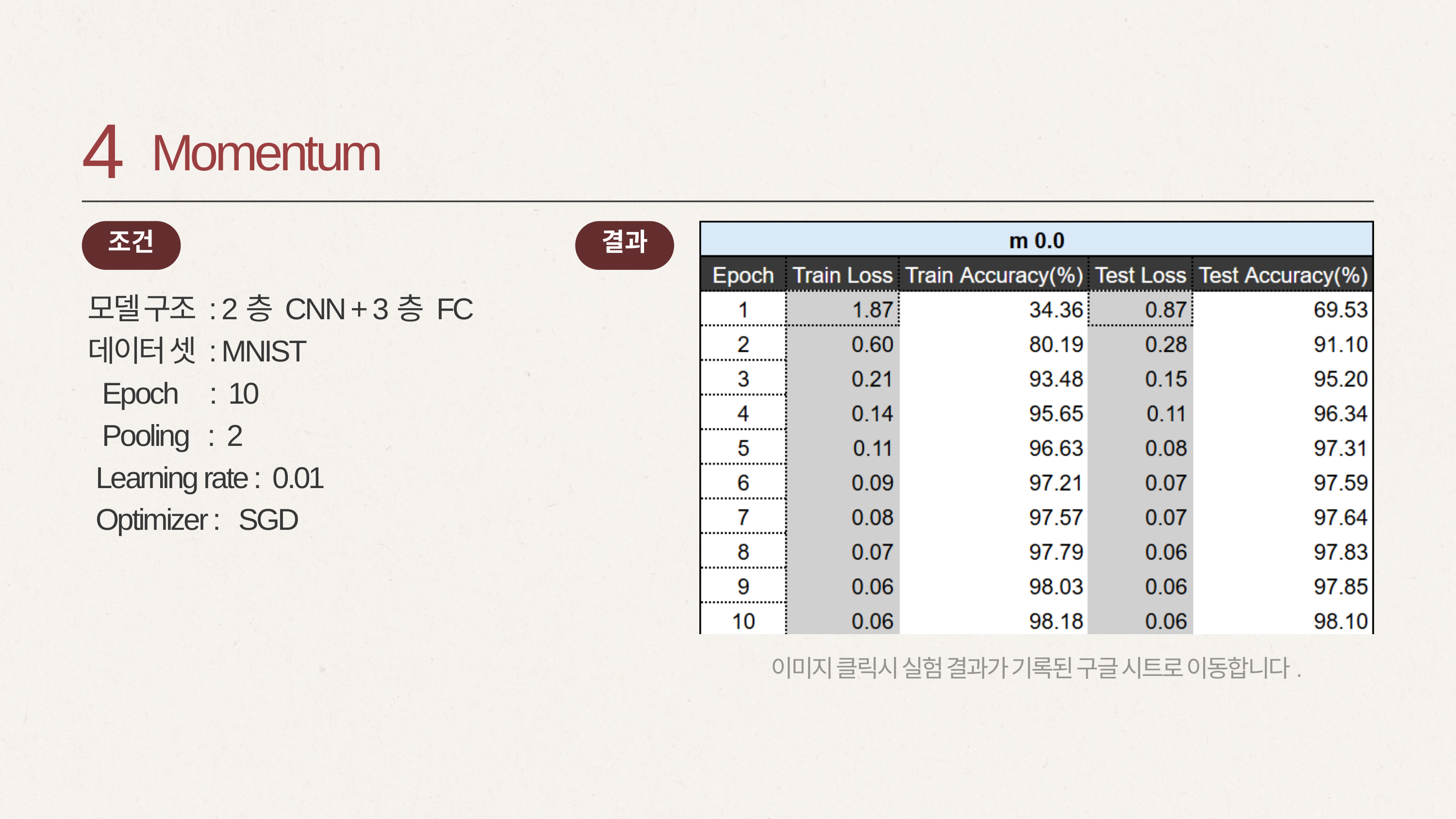

4
Momentum

조건

결과

모델 구조 : 2층 CNN + 3층 FC
데이터 셋 : MNIST
  Epoch     :  10
  Pooling   :  2
 Learning rate :  0.01
 Optimizer :   SGD
이미지 클릭시 실험 결과가 기록된 구글 시트로 이동합니다.